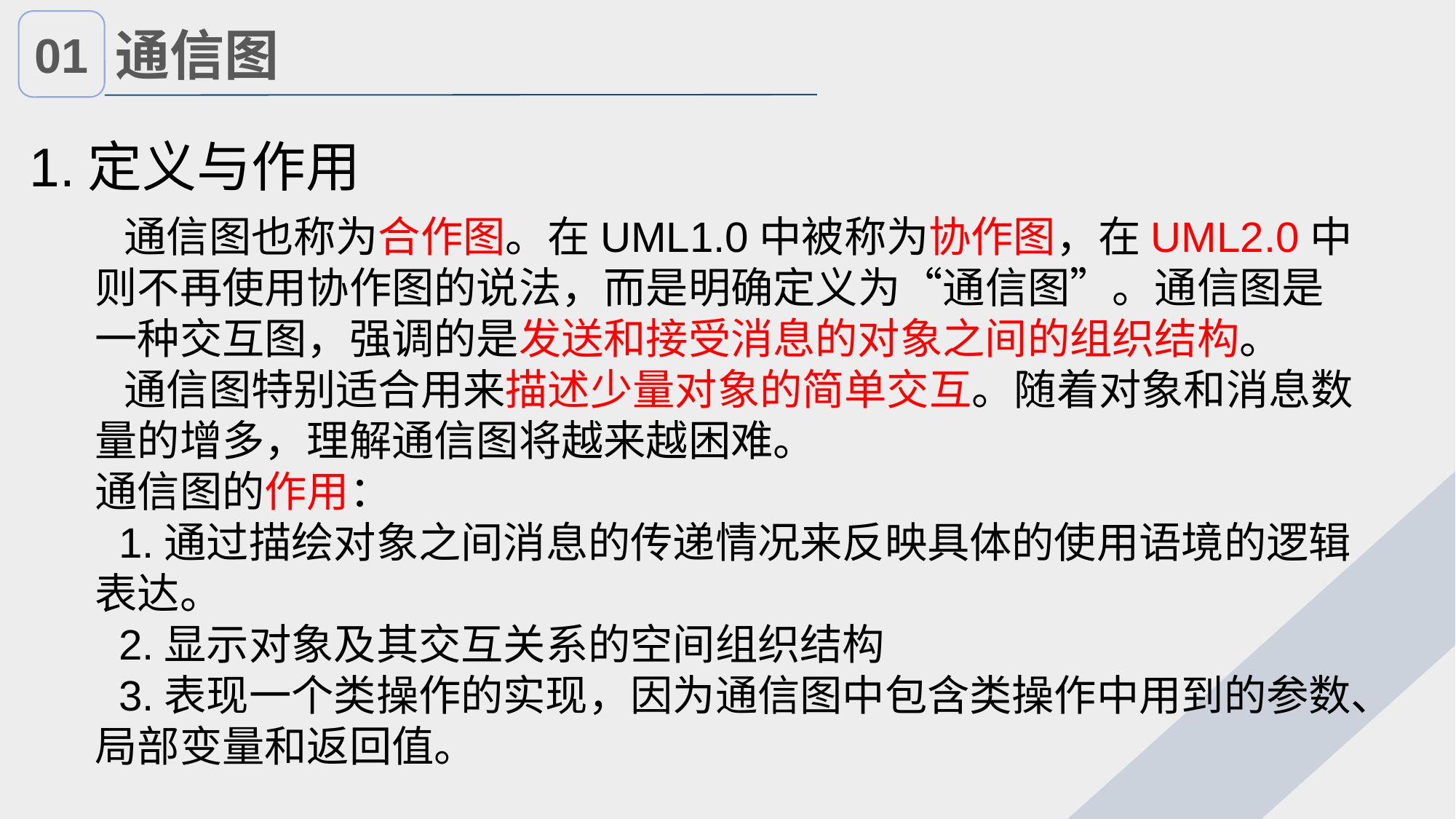

01
通信图
1.定义与作用
  通信图也称为合作图。在UML1.0中被称为协作图，在UML2.0中则不再使用协作图的说法，而是明确定义为“通信图”。通信图是一种交互图，强调的是发送和接受消息的对象之间的组织结构。
  通信图特别适合用来描述少量对象的简单交互。随着对象和消息数量的增多，理解通信图将越来越困难。
通信图的作用：
  1.通过描绘对象之间消息的传递情况来反映具体的使用语境的逻辑表达。
  2.显示对象及其交互关系的空间组织结构
  3.表现一个类操作的实现，因为通信图中包含类操作中用到的参数、局部变量和返回值。